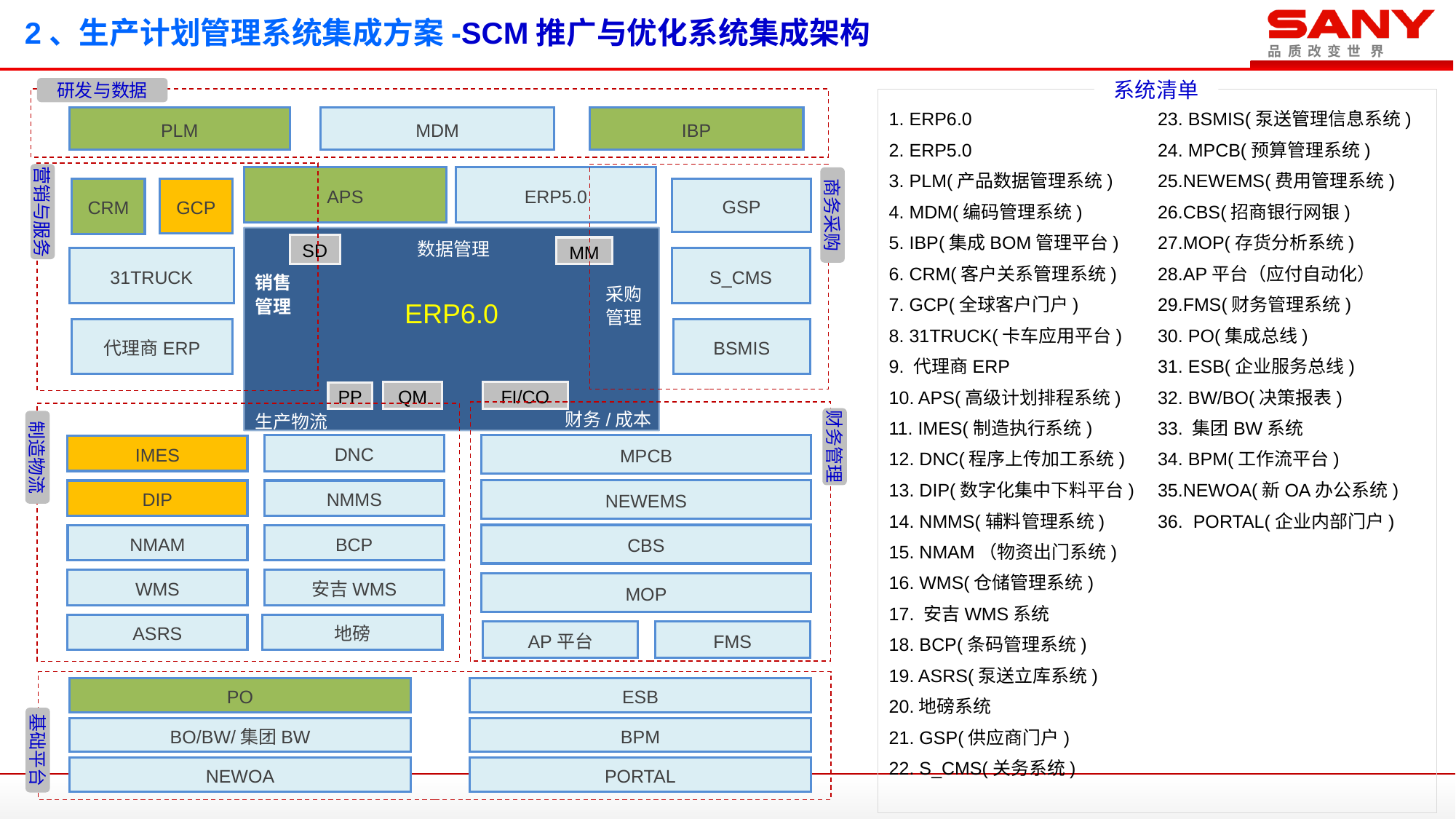

# 2、生产计划管理系统集成方案-SCM推广与优化系统集成架构

系统清单
研发与数据

1. ERP6.0
2. ERP5.0
3. PLM(产品数据管理系统)
4. MDM(编码管理系统)
5. IBP(集成BOM管理平台)
6. CRM(客户关系管理系统)
7. GCP(全球客户门户)
8. 31TRUCK(卡车应用平台)
9. 代理商ERP
10. APS(高级计划排程系统)
11. IMES(制造执行系统)
12. DNC(程序上传加工系统)
13. DIP(数字化集中下料平台)
14. NMMS(辅料管理系统)
15. NMAM（物资出门系统)
16. WMS(仓储管理系统)
17. 安吉WMS系统
18. BCP(条码管理系统)
19. ASRS(泵送立库系统)
20.地磅系统
21. GSP(供应商门户)
22. S_CMS(关务系统)
23. BSMIS(泵送管理信息系统)
24. MPCB(预算管理系统)
25.NEWEMS(费用管理系统)
26.CBS(招商银行网银)
27.MOP(存货分析系统)
28.AP平台（应付自动化）
29.FMS(财务管理系统)
30. PO(集成总线)
31. ESB(企业服务总线)
32. BW/BO(决策报表)
33. 集团BW系统
34. BPM(工作流平台)
35.NEWOA(新OA办公系统)
36.  PORTAL(企业内部门户)

PLM
MDM
IBP

营销与服务

ERP5.0
商务采购
APS
CRM
GCP
GSP
ERP6.0

销售管理
数据管理
SD
MM
S_CMS
31TRUCK
采购管理
代理商ERP
BSMIS
QM
FI/CO
PP

财务/成本

生产物流
财务管理
制造物流
DNC
MPCB
IMES
NEWEMS
NMMS
DIP
CBS
NMAM
BCP
安吉WMS
WMS
MOP
地磅
ASRS
FMS
AP平台

ESB
PO
基础平台
BPM
BO/BW/集团BW
PORTAL
NEWOA
12